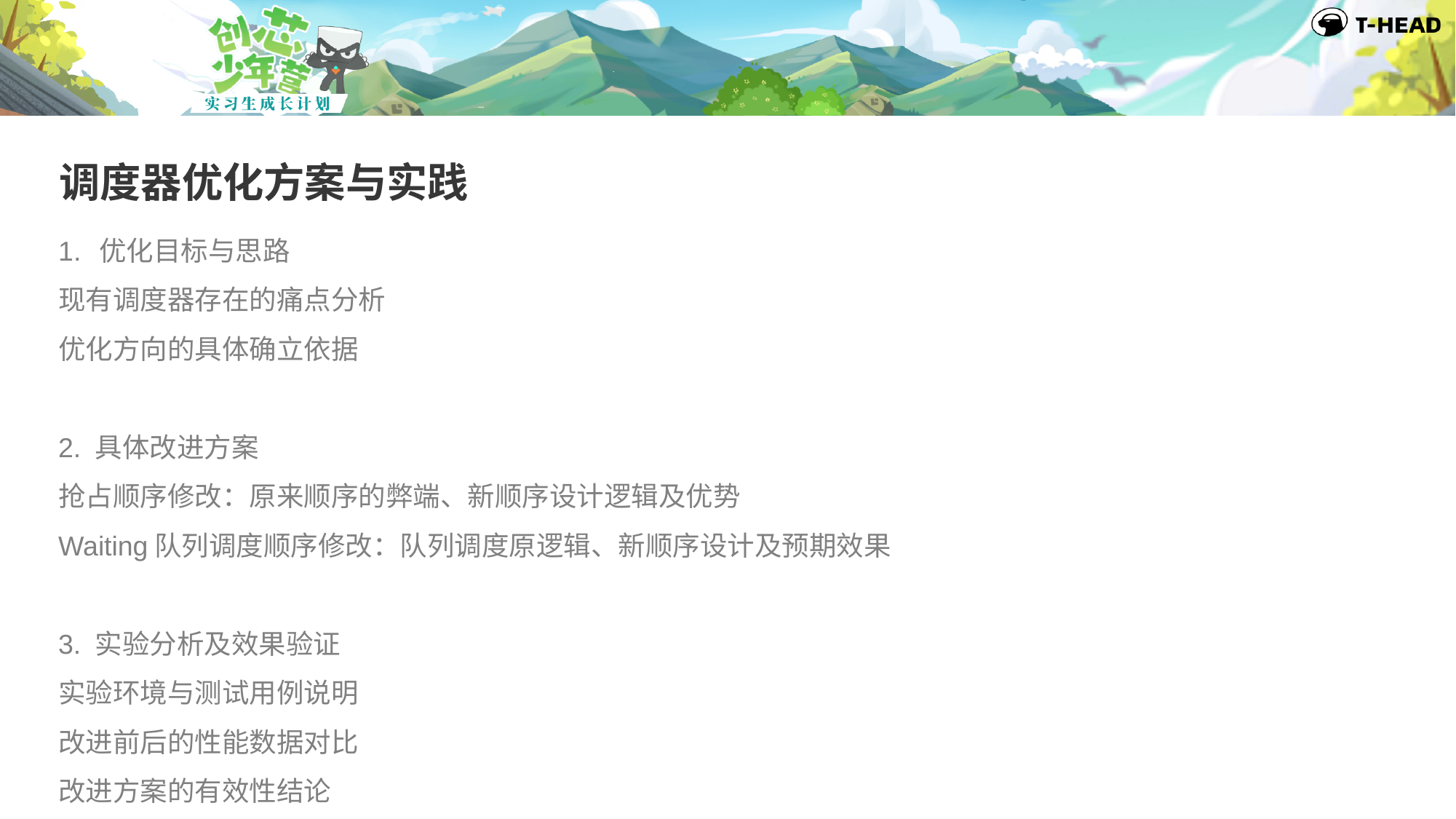

调度器优化方案与实践
优化目标与思路
现有调度器存在的痛点分析
优化方向的具体确立依据

2. 具体改进方案
抢占顺序修改：原来顺序的弊端、新顺序设计逻辑及优势
Waiting队列调度顺序修改：队列调度原逻辑、新顺序设计及预期效果

3. 实验分析及效果验证
实验环境与测试用例说明
改进前后的性能数据对比
改进方案的有效性结论